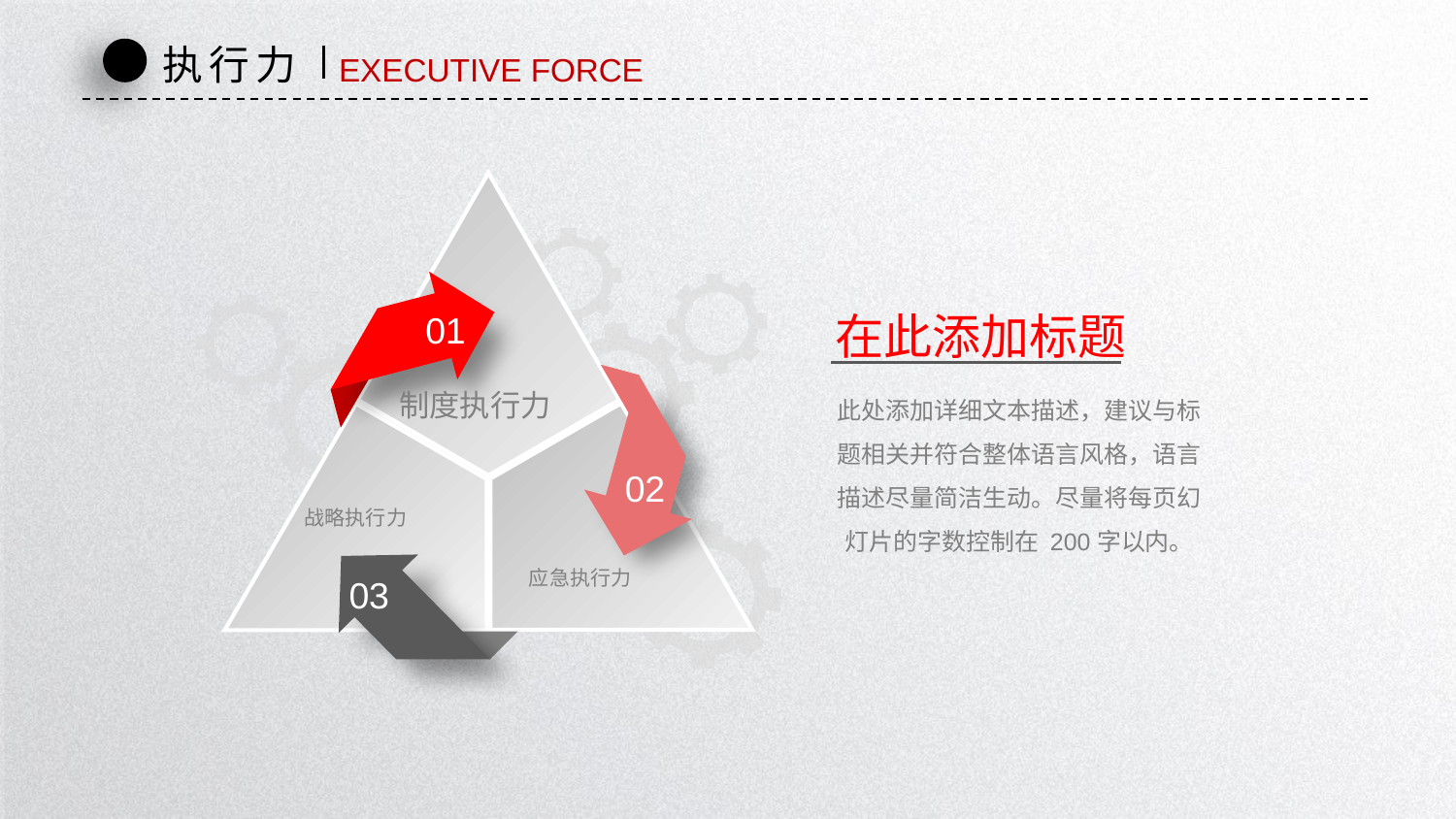

执行力

EXECUTIVE FORCE

01

在此添加标题

02
此处添加详细文本描述，建议与标题相关并符合整体语言风格，语言描述尽量简洁生动。尽量将每页幻灯片的字数控制在 200字以内。
制度执行力
战略执行力

03

应急执行力